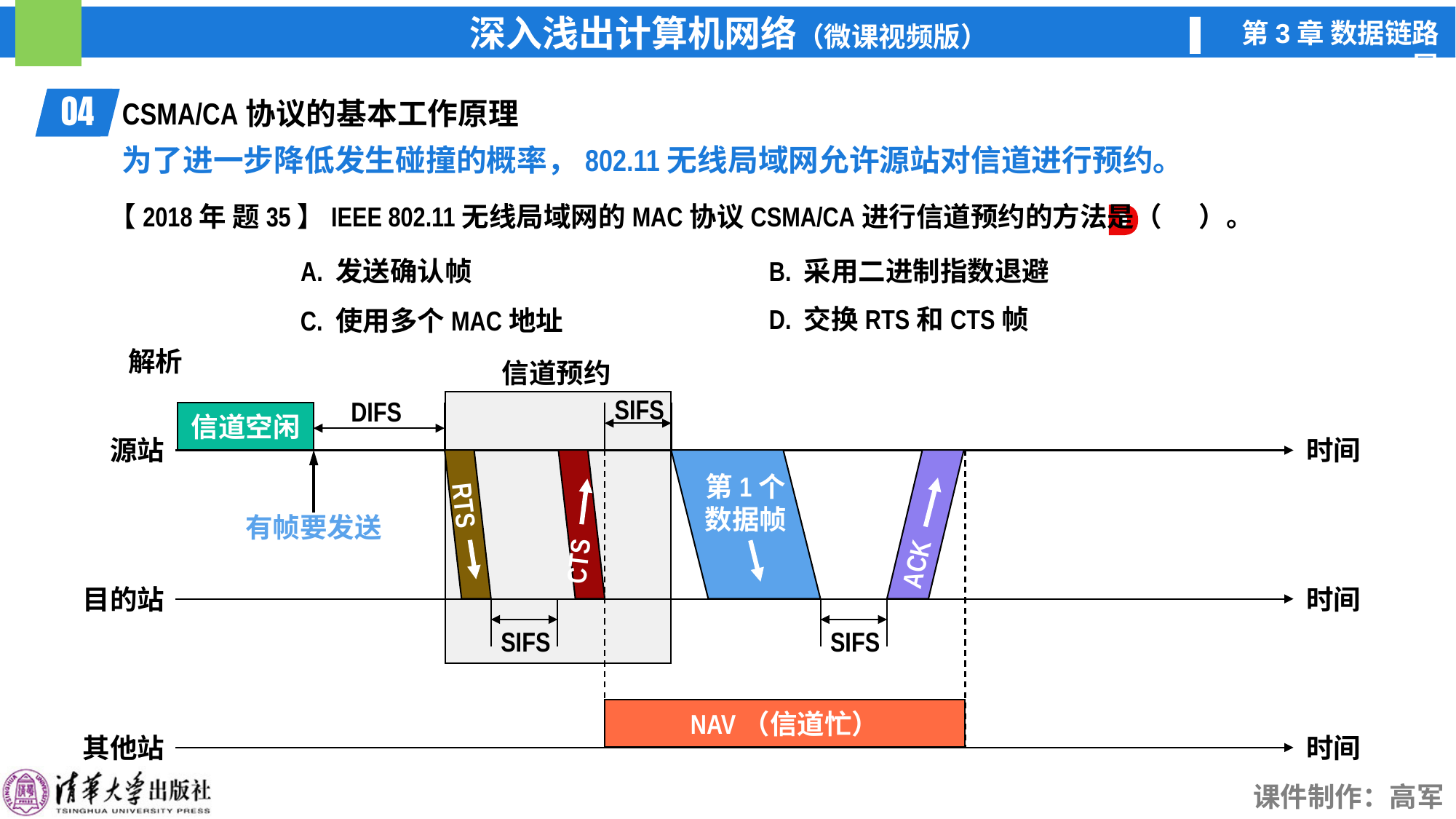

04
01
CSMA/CA协议的基本工作原理
为了进一步降低发生碰撞的概率，802.11无线局域网允许源站对信道进行预约。
【2018年 题35】IEEE 802.11无线局域网的MAC协议CSMA/CA进行信道预约的方法是（      ）。
A. 发送确认帧
B. 采用二进制指数退避
D. 交换RTS和CTS帧
C. 使用多个MAC地址
D
解析
信道预约

SIFS
DIFS
信道空闲
源站
时间
时间
目的站
其他站
时间
有帧要发送

RTS

CTS

第1个
数据帧

ACK
SIFS
SIFS
NAV（信道忙）